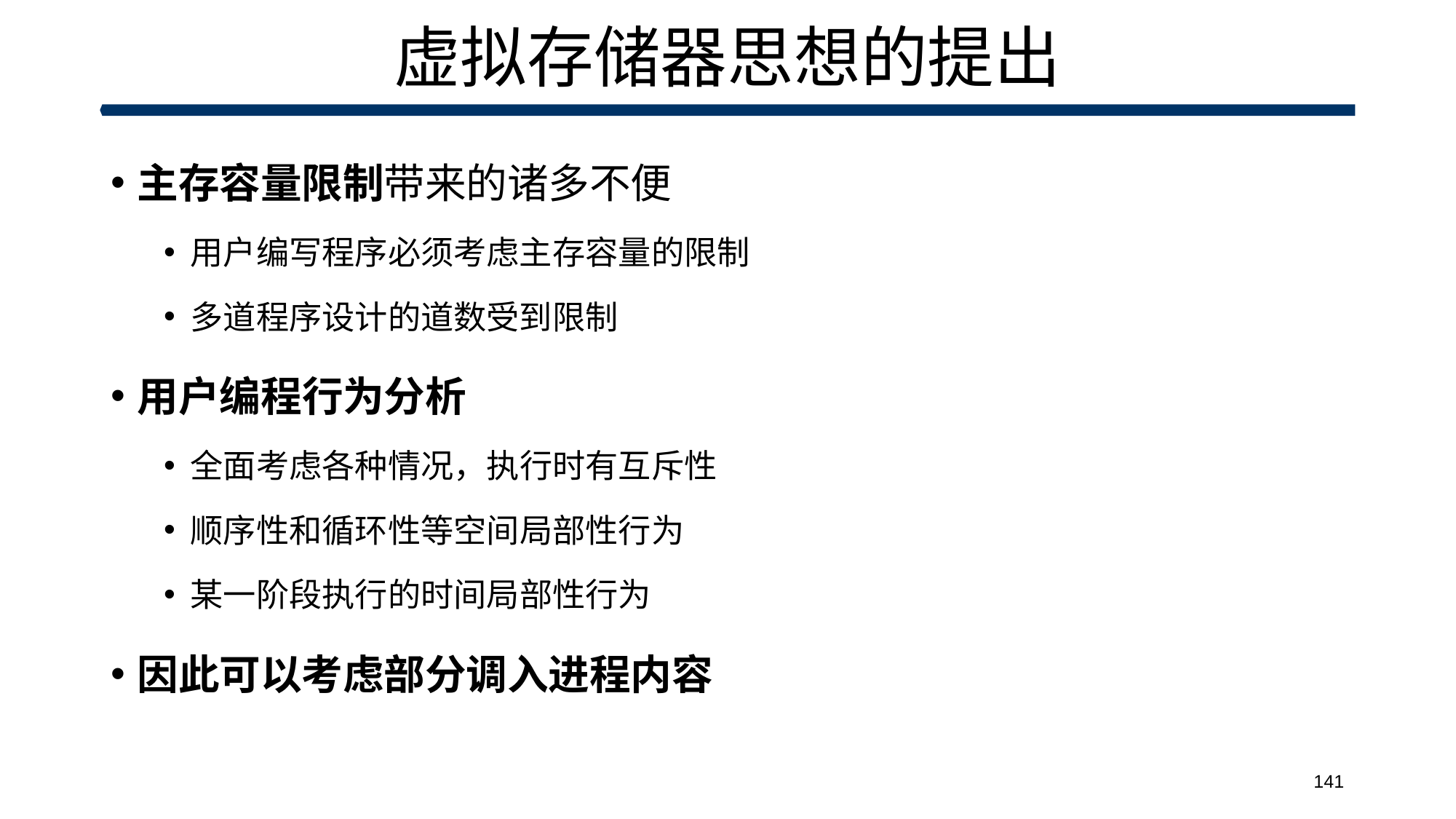

# 虚拟存储器思想的提出
主存容量限制带来的诸多不便
用户编写程序必须考虑主存容量的限制
多道程序设计的道数受到限制
用户编程行为分析
全面考虑各种情况，执行时有互斥性
顺序性和循环性等空间局部性行为
某一阶段执行的时间局部性行为
因此可以考虑部分调入进程内容
141